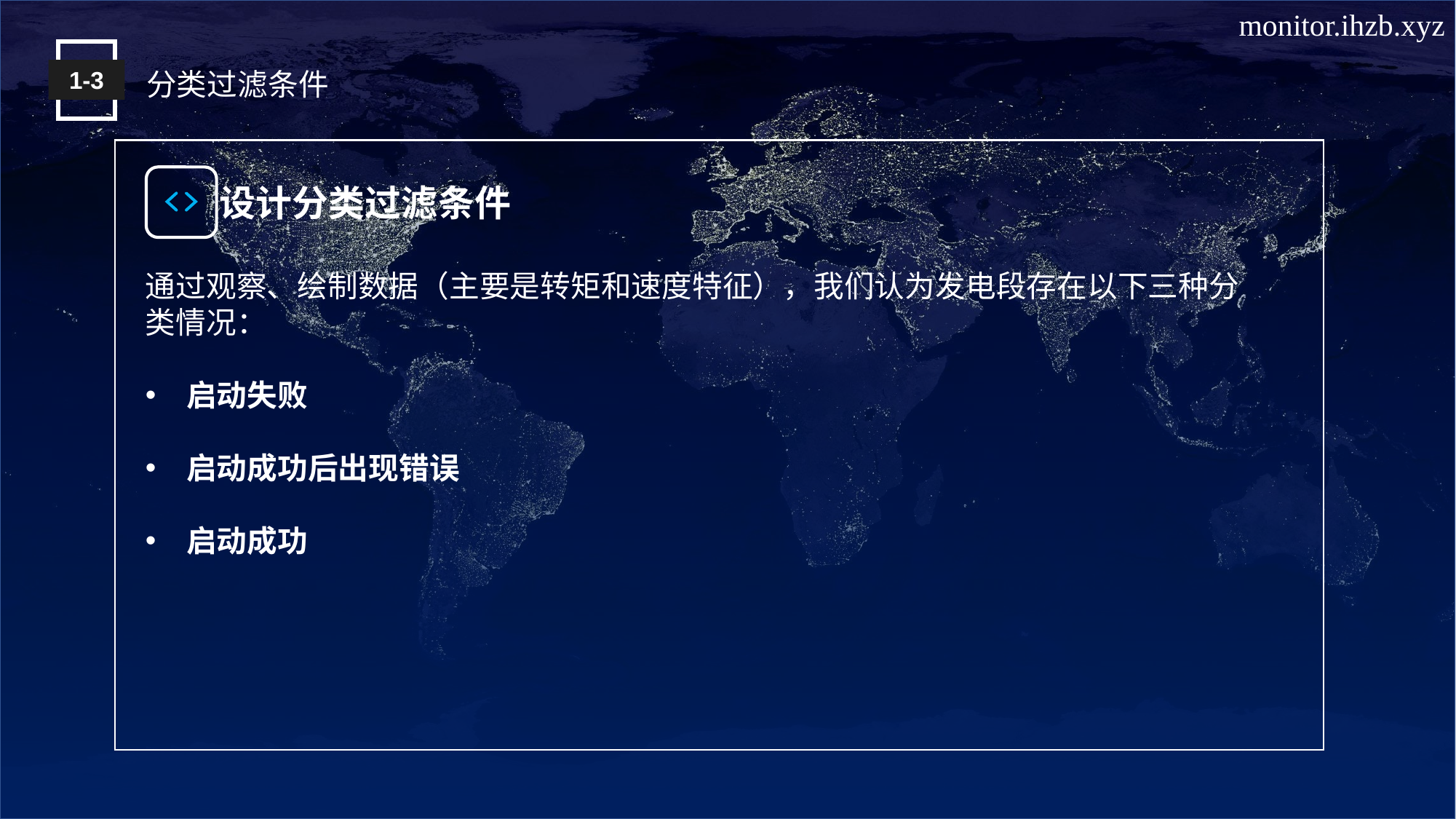

1-3
分类过滤条件

        设计分类过滤条件

通过观察、绘制数据（主要是转矩和速度特征），我们认为发电段存在以下三种分类情况：

启动失败

启动成功后出现错误

启动成功